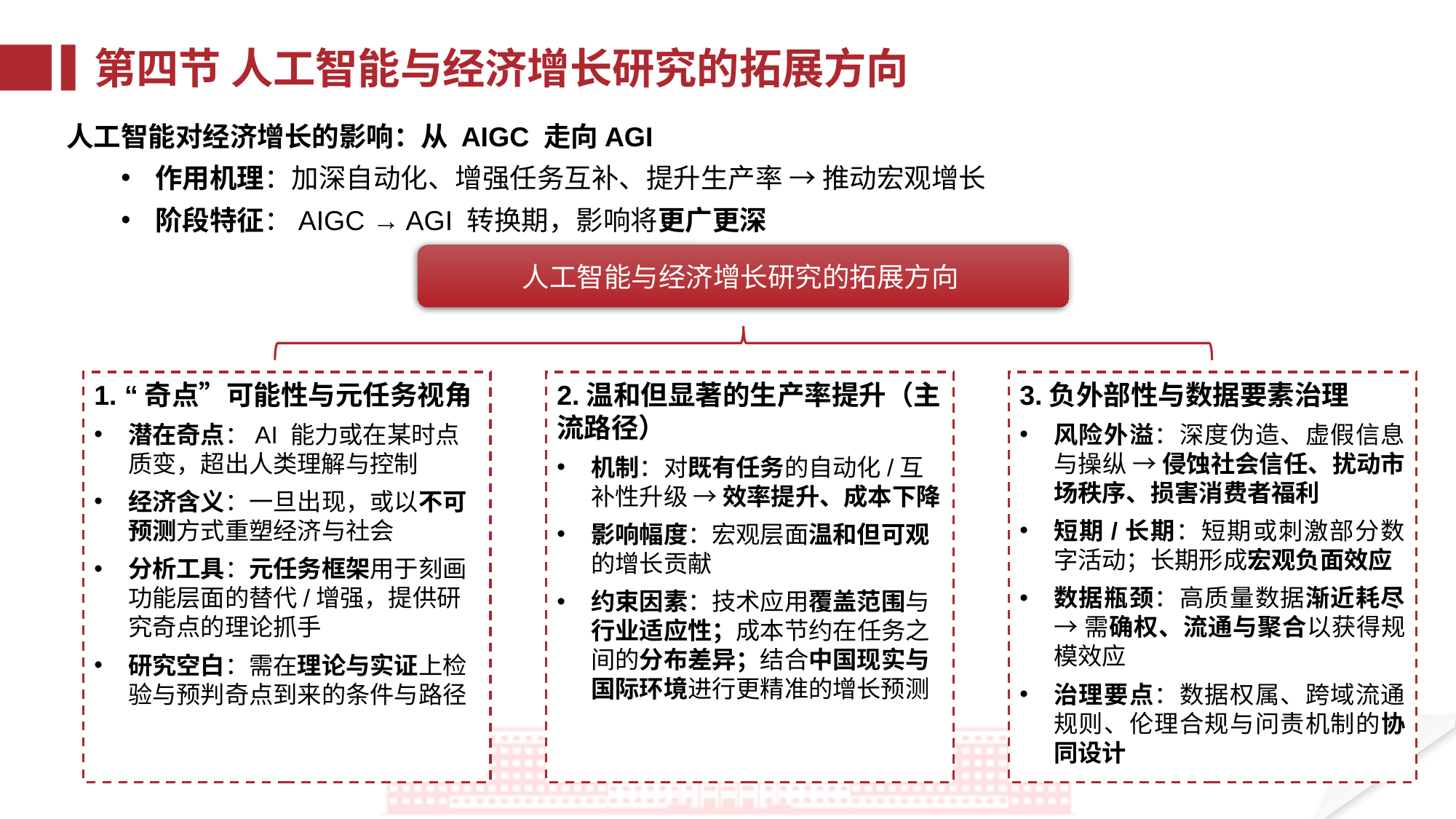

第四节 人工智能与经济增长研究的拓展方向
人工智能对经济增长的影响：从 AIGC 走向AGI
作用机理：加深自动化、增强任务互补、提升生产率 → 推动宏观增长
阶段特征：AIGC → AGI 转换期，影响将更广更深
人工智能与经济增长研究的拓展方向
2.温和但显著的生产率提升（主流路径）
机制：对既有任务的自动化/互补性升级 → 效率提升、成本下降
影响幅度：宏观层面温和但可观的增长贡献
约束因素：技术应用覆盖范围与行业适应性；成本节约在任务之间的分布差异；结合中国现实与国际环境进行更精准的增长预测
3.负外部性与数据要素治理
风险外溢：深度伪造、虚假信息与操纵 → 侵蚀社会信任、扰动市场秩序、损害消费者福利
短期/长期：短期或刺激部分数字活动；长期形成宏观负面效应
数据瓶颈：高质量数据渐近耗尽 → 需确权、流通与聚合以获得规模效应
治理要点：数据权属、跨域流通规则、伦理合规与问责机制的协同设计
1. “奇点”可能性与元任务视角
潜在奇点：AI 能力或在某时点质变，超出人类理解与控制
经济含义：一旦出现，或以不可预测方式重塑经济与社会
分析工具：元任务框架用于刻画功能层面的替代/增强，提供研究奇点的理论抓手
研究空白：需在理论与实证上检验与预判奇点到来的条件与路径